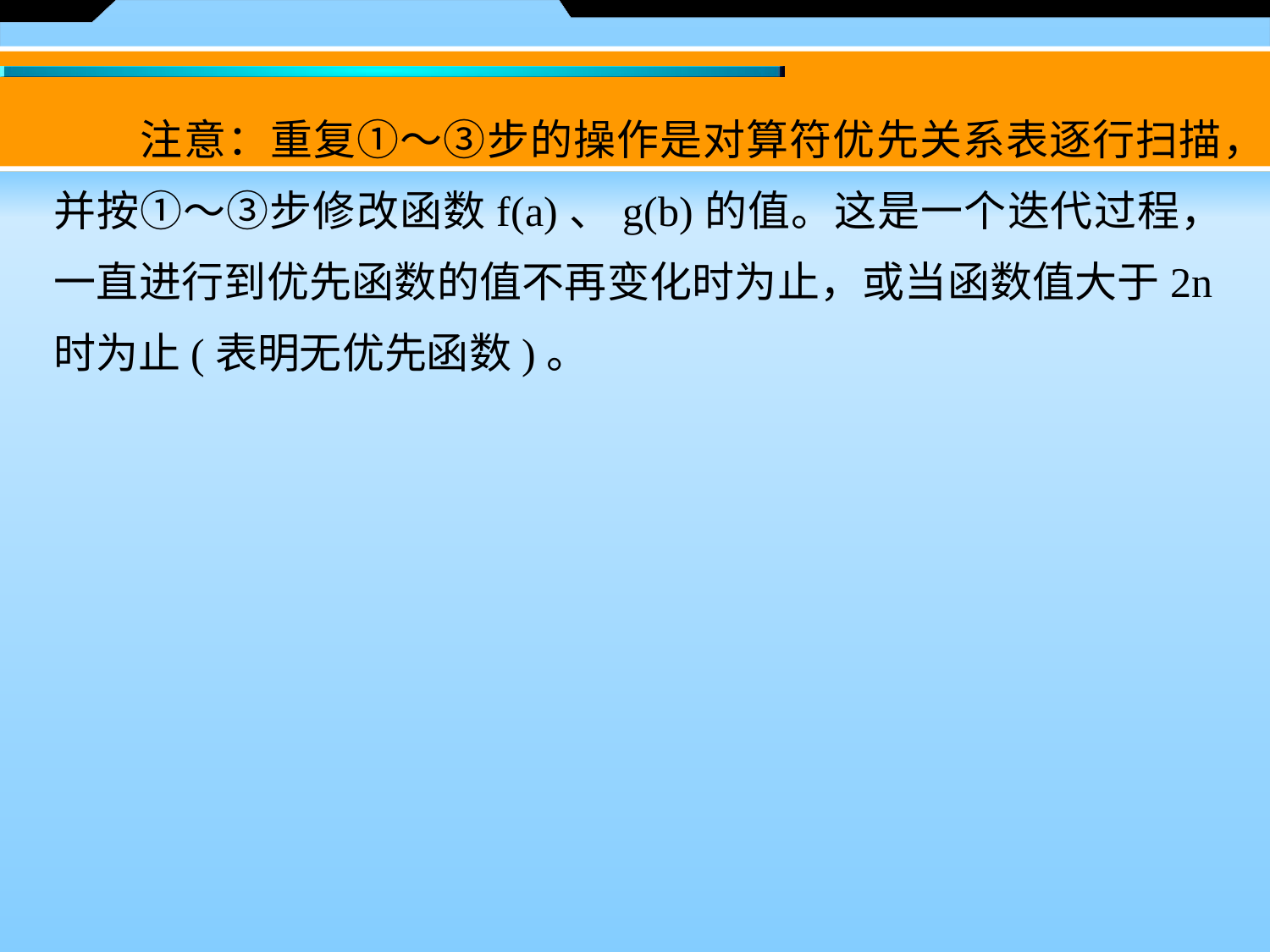

注意：重复①～③步的操作是对算符优先关系表逐行扫描，并按①～③步修改函数f(a)、g(b)的值。这是一个迭代过程，一直进行到优先函数的值不再变化时为止，或当函数值大于2n时为止(表明无优先函数)。